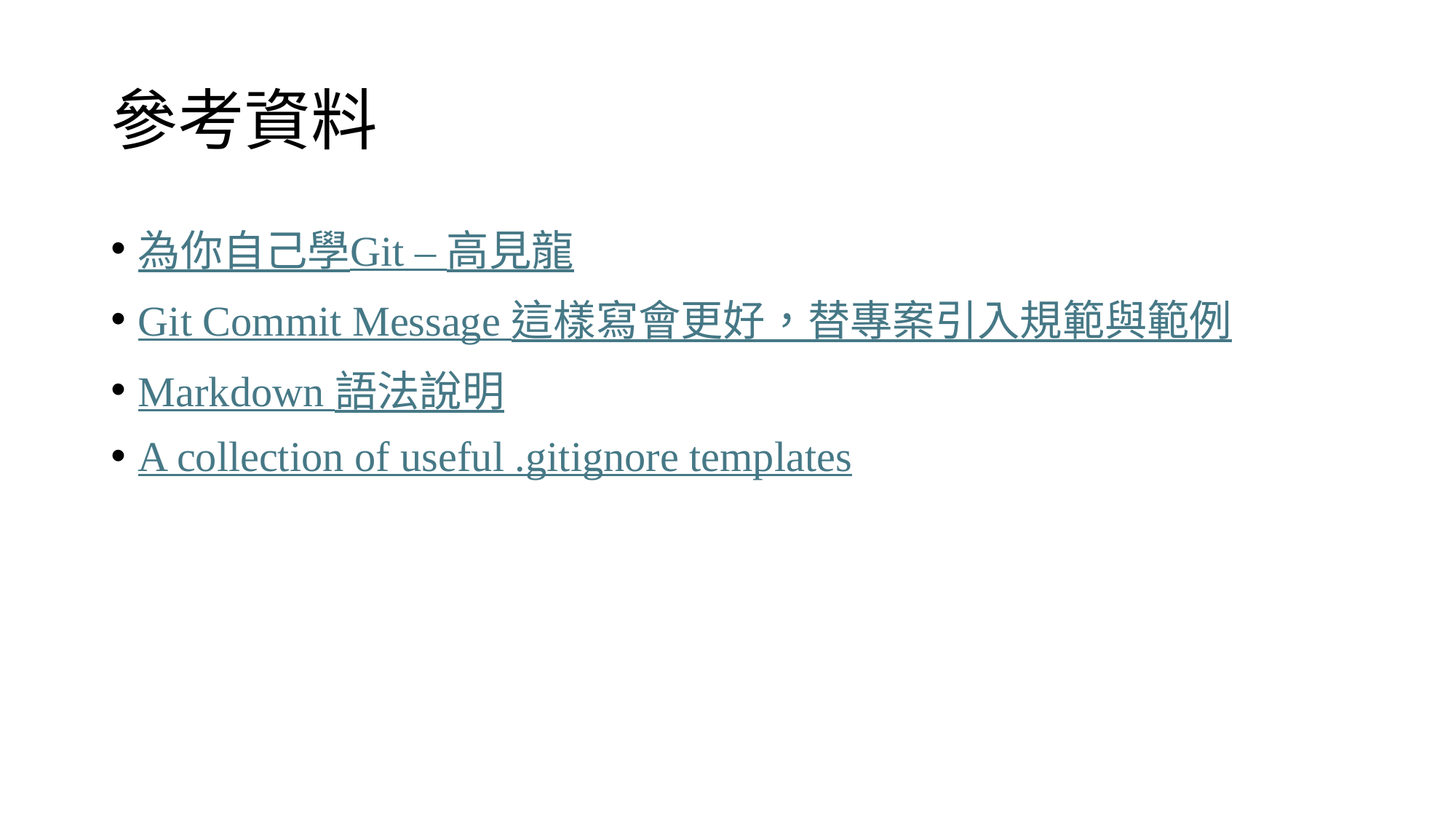

# 參考資料
為你自己學Git – 高見龍
Git Commit Message 這樣寫會更好，替專案引入規範與範例
Markdown 語法說明
A collection of useful .gitignore templates